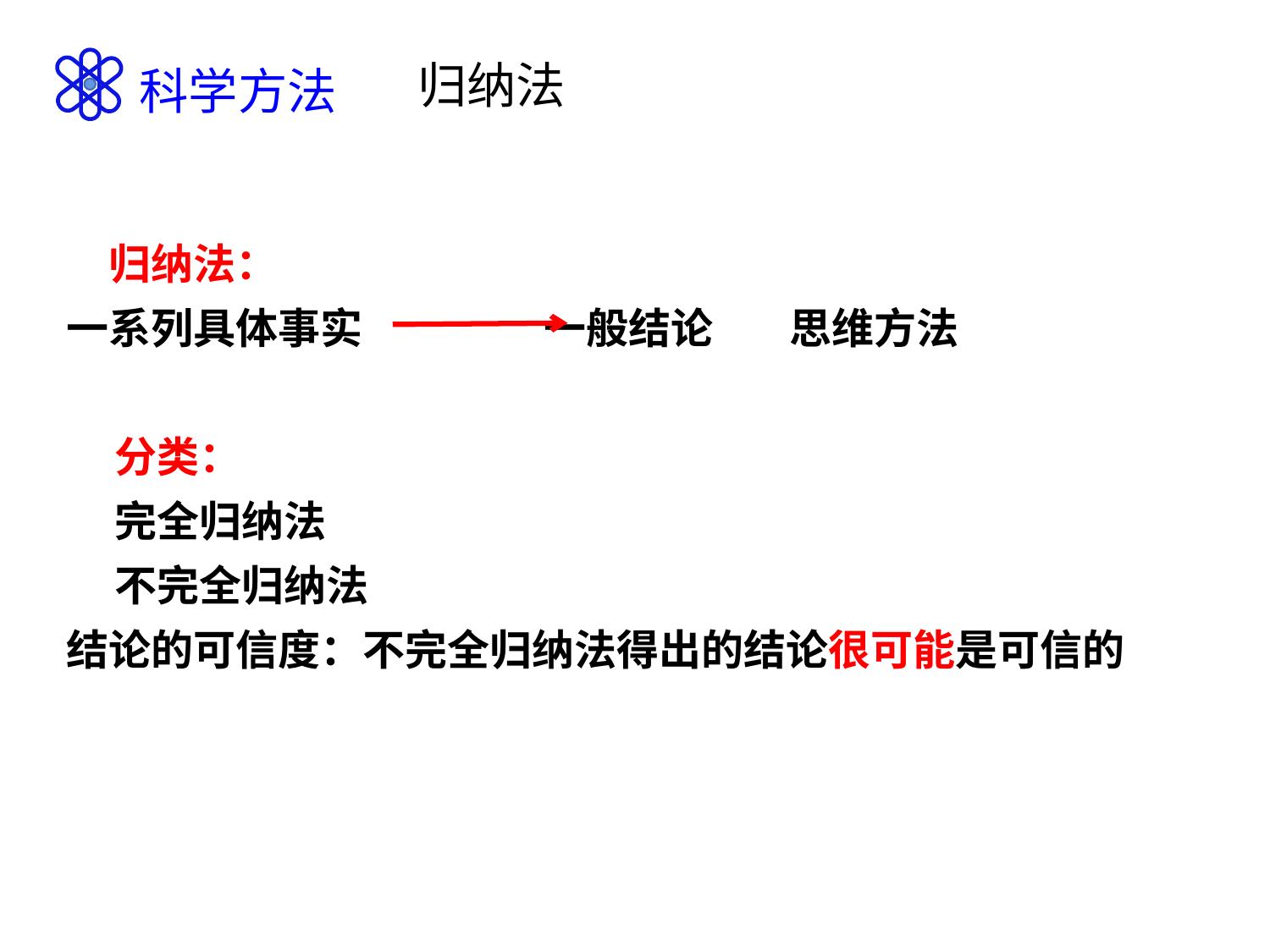

归纳法

科学方法
    归纳法：
一系列具体事实                   一般结论        思维方法

    分类：
    完全归纳法
    不完全归纳法
结论的可信度：不完全归纳法得出的结论很可能是可信的